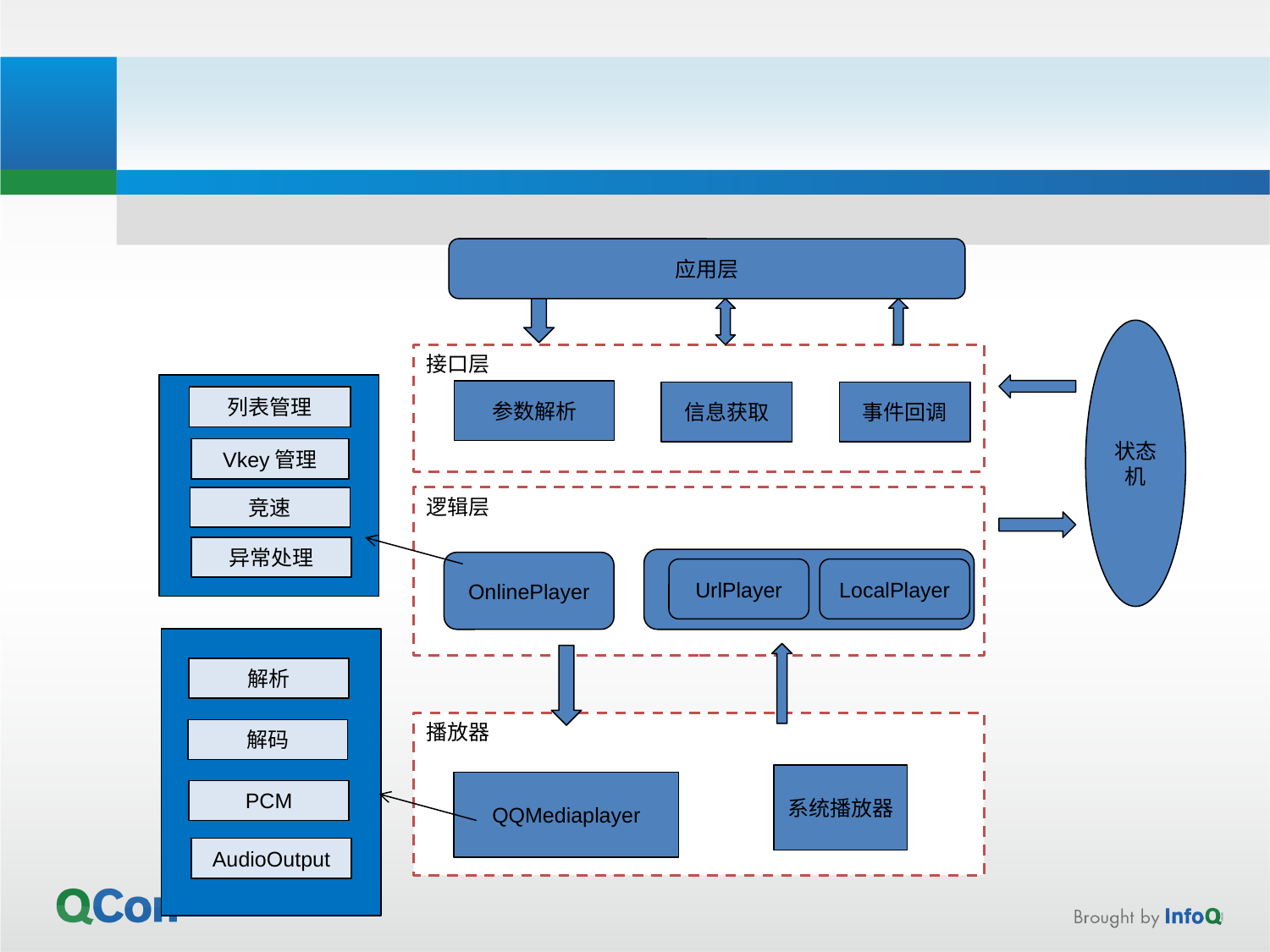

应用层

状态机
接口层

参数解析
信息获取
事件回调
列表管理
Vkey管理
竞速
逻辑层

异常处理

OnlinePlayer
UrlPlayer
LocalPlayer

解析
播放器
解码
系统播放器
QQMediaplayer
PCM
AudioOutput